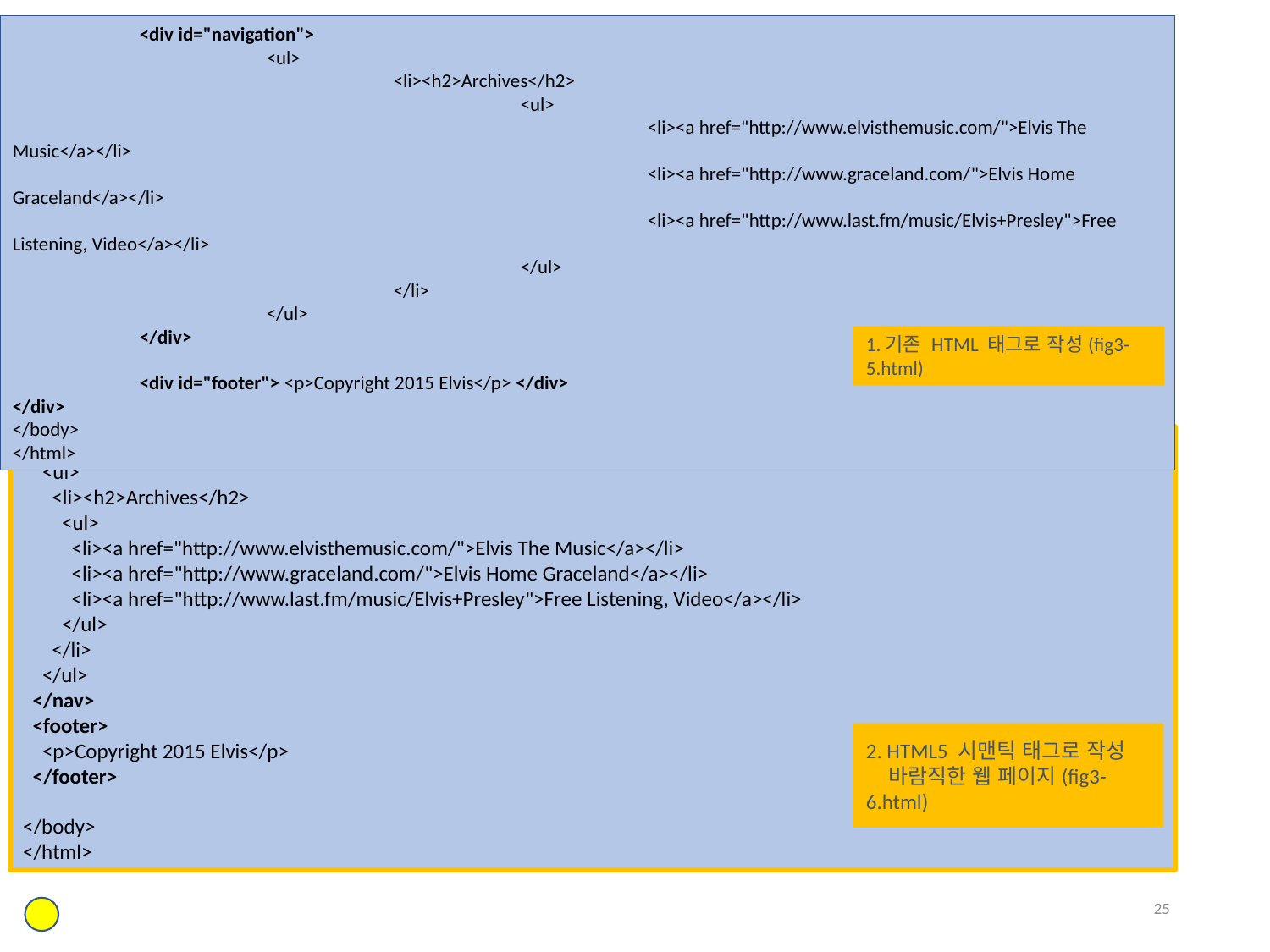

<div id="navigation">
		<ul>
			<li><h2>Archives</h2>
				<ul>
					<li><a href="http://www.elvisthemusic.com/">Elvis The Music</a></li>
					<li><a href="http://www.graceland.com/">Elvis Home Graceland</a></li>
					<li><a href="http://www.last.fm/music/Elvis+Presley">Free Listening, Video</a></li>
				</ul>
			</li>
		</ul>
	</div>

	<div id="footer"> <p>Copyright 2015 Elvis</p> </div>
</div>
</body>
</html>
1.기존 HTML 태그로 작성(fig3-5.html)
    <nav>
    <ul>
      <li><h2>Archives</h2>
        <ul>
          <li><a href="http://www.elvisthemusic.com/">Elvis The Music</a></li>
          <li><a href="http://www.graceland.com/">Elvis Home Graceland</a></li>
          <li><a href="http://www.last.fm/music/Elvis+Presley">Free Listening, Video</a></li>
        </ul>
      </li>
    </ul>
  </nav>
  <footer>
    <p>Copyright 2015 Elvis</p>
  </footer>

</body>
</html>
2. HTML5 시맨틱 태그로 작성
   바람직한 웹 페이지(fig3-6.html)
25